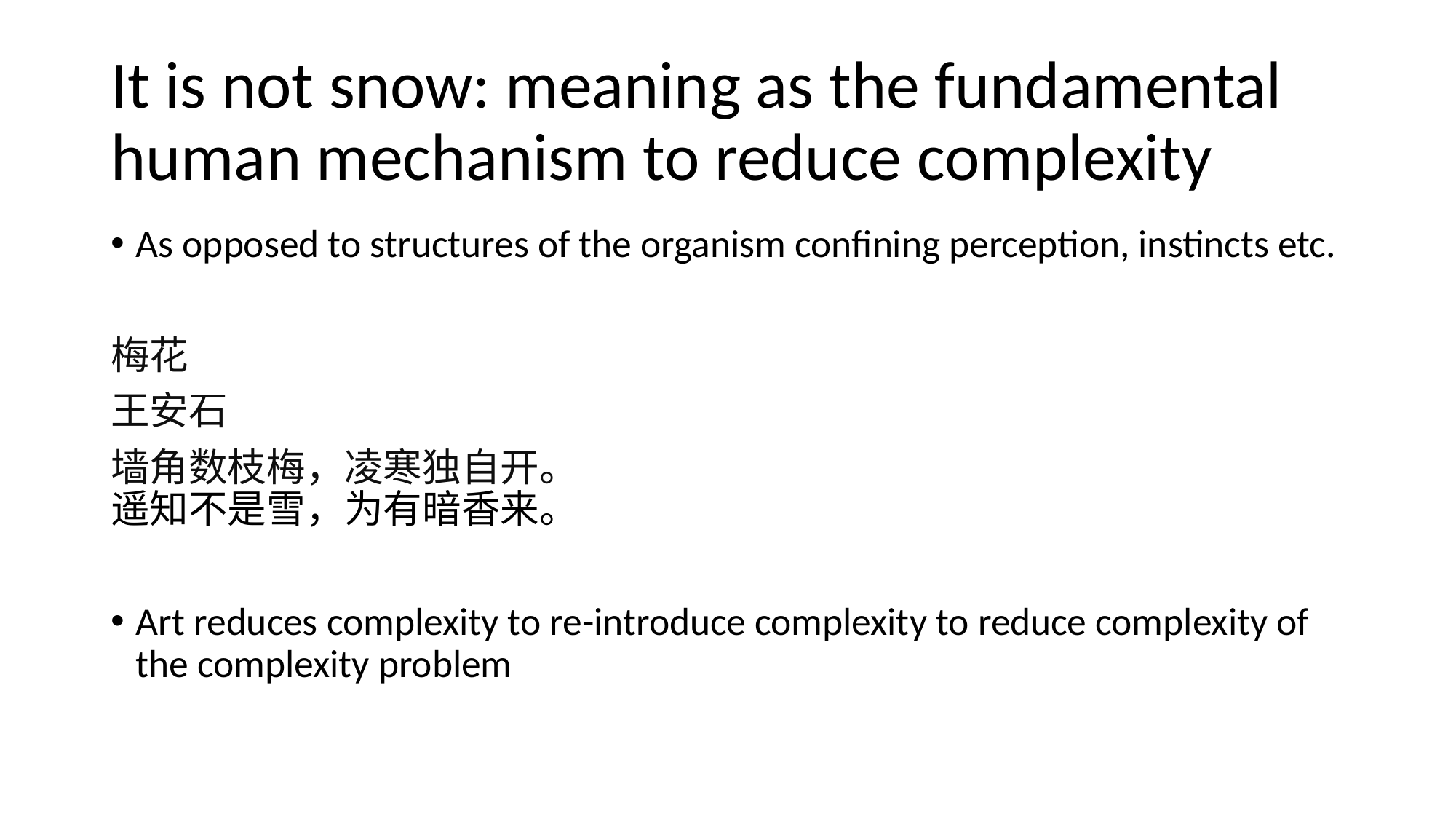

# It is not snow: meaning as the fundamental human mechanism to reduce complexity
As opposed to structures of the organism confining perception, instincts etc.

梅花
王安石
墙角数枝梅，凌寒独自开。
遥知不是雪，为有暗香来。

Art reduces complexity to re-introduce complexity to reduce complexity of the complexity problem